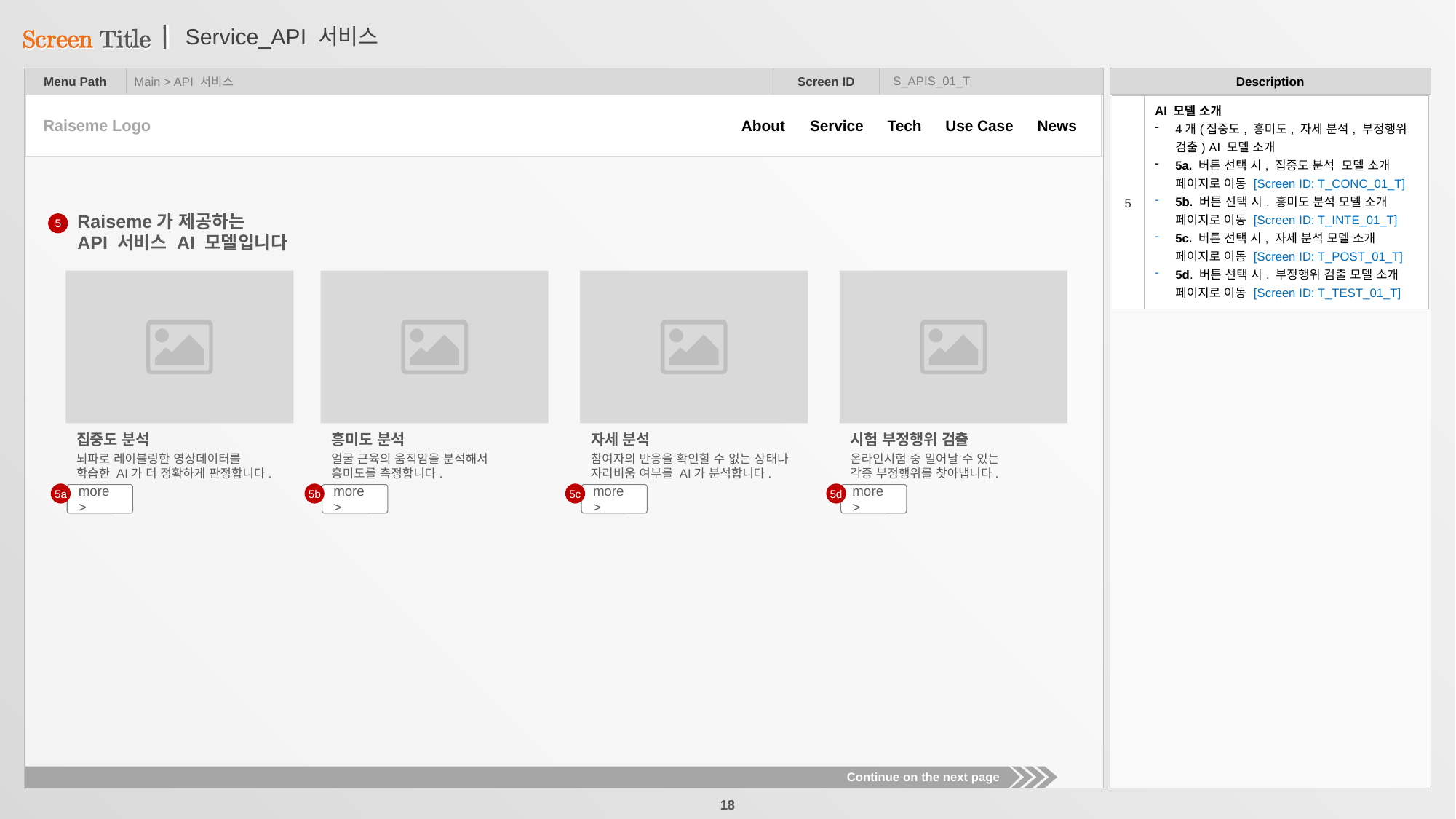

# Service_API 서비스
S_APIS_01_T
Main > API 서비스

| 5 | AI 모델 소개 4개(집중도, 흥미도, 자세 분석, 부정행위 검출) AI 모델 소개 5a. 버튼 선택 시, 집중도 분석 모델 소개 페이지로 이동 [Screen ID: T\_CONC\_01\_T] 5b. 버튼 선택 시, 흥미도 분석 모델 소개 페이지로 이동 [Screen ID: T\_INTE\_01\_T] 5c. 버튼 선택 시, 자세 분석 모델 소개 페이지로 이동 [Screen ID: T\_POST\_01\_T] 5d. 버튼 선택 시, 부정행위 검출 모델 소개 페이지로 이동 [Screen ID: T\_TEST\_01\_T] |
| --- | --- |
About
Service
Tech
Use Case
News
Raiseme Logo
Raiseme가 제공하는
API 서비스 AI 모델입니다
5

집중도 분석
흥미도 분석
자세 분석
시험 부정행위 검출
뇌파로 레이블링한 영상데이터를
학습한 AI가 더 정확하게 판정합니다.
얼굴 근육의 움직임을 분석해서
흥미도를 측정합니다.
참여자의 반응을 확인할 수 없는 상태나
자리비움 여부를 AI가 분석합니다.
온라인시험 중 일어날 수 있는
각종 부정행위를 찾아냅니다.
5a
5b
5c
5d
more >
more >
more >
more >